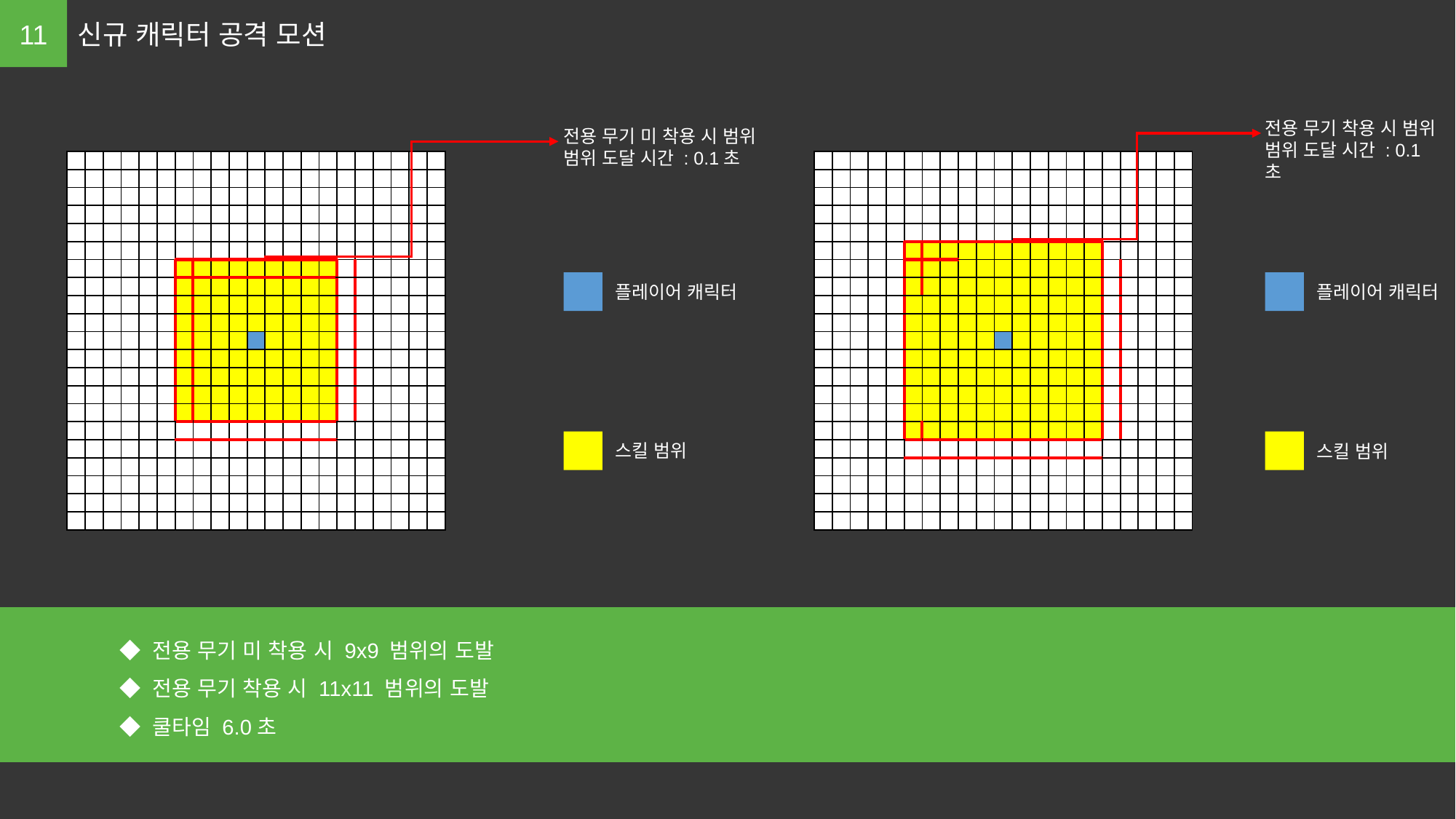

11
신규 캐릭터 공격 모션
전용 무기 착용 시 범위
범위 도달 시간 : 0.1초
전용 무기 미 착용 시 범위
범위 도달 시간 : 0.1초
|  |  |  |  |  |  |  |  |  |  |  |  |  |  |  |  |  |  |  |  |  |
| --- | --- | --- | --- | --- | --- | --- | --- | --- | --- | --- | --- | --- | --- | --- | --- | --- | --- | --- | --- | --- |
|  |  |  |  |  |  |  |  |  |  |  |  |  |  |  |  |  |  |  |  |  |
|  |  |  |  |  |  |  |  |  |  |  |  |  |  |  |  |  |  |  |  |  |
|  |  |  |  |  |  |  |  |  |  |  |  |  |  |  |  |  |  |  |  |  |
|  |  |  |  |  |  |  |  |  |  |  |  |  |  |  |  |  |  |  |  |  |
|  |  |  |  |  |  |  |  |  |  |  |  |  |  |  |  |  |  |  |  |  |
|  |  |  |  |  |  |  |  |  |  |  |  |  |  |  |  |  |  |  |  |  |
|  |  |  |  |  |  |  |  |  |  |  |  |  |  |  |  |  |  |  |  |  |
|  |  |  |  |  |  |  |  |  |  |  |  |  |  |  |  |  |  |  |  |  |
|  |  |  |  |  |  |  |  |  |  |  |  |  |  |  |  |  |  |  |  |  |
|  |  |  |  |  |  |  |  |  |  |  |  |  |  |  |  |  |  |  |  |  |
|  |  |  |  |  |  |  |  |  |  |  |  |  |  |  |  |  |  |  |  |  |
|  |  |  |  |  |  |  |  |  |  |  |  |  |  |  |  |  |  |  |  |  |
|  |  |  |  |  |  |  |  |  |  |  |  |  |  |  |  |  |  |  |  |  |
|  |  |  |  |  |  |  |  |  |  |  |  |  |  |  |  |  |  |  |  |  |
|  |  |  |  |  |  |  |  |  |  |  |  |  |  |  |  |  |  |  |  |  |
|  |  |  |  |  |  |  |  |  |  |  |  |  |  |  |  |  |  |  |  |  |
|  |  |  |  |  |  |  |  |  |  |  |  |  |  |  |  |  |  |  |  |  |
|  |  |  |  |  |  |  |  |  |  |  |  |  |  |  |  |  |  |  |  |  |
|  |  |  |  |  |  |  |  |  |  |  |  |  |  |  |  |  |  |  |  |  |
|  |  |  |  |  |  |  |  |  |  |  |  |  |  |  |  |  |  |  |  |  |
|  |  |  |  |  |  |  |  |  |  |  |  |  |  |  |  |  |  |  |  |  |
| --- | --- | --- | --- | --- | --- | --- | --- | --- | --- | --- | --- | --- | --- | --- | --- | --- | --- | --- | --- | --- |
|  |  |  |  |  |  |  |  |  |  |  |  |  |  |  |  |  |  |  |  |  |
|  |  |  |  |  |  |  |  |  |  |  |  |  |  |  |  |  |  |  |  |  |
|  |  |  |  |  |  |  |  |  |  |  |  |  |  |  |  |  |  |  |  |  |
|  |  |  |  |  |  |  |  |  |  |  |  |  |  |  |  |  |  |  |  |  |
|  |  |  |  |  |  |  |  |  |  |  |  |  |  |  |  |  |  |  |  |  |
|  |  |  |  |  |  |  |  |  |  |  |  |  |  |  |  |  |  |  |  |  |
|  |  |  |  |  |  |  |  |  |  |  |  |  |  |  |  |  |  |  |  |  |
|  |  |  |  |  |  |  |  |  |  |  |  |  |  |  |  |  |  |  |  |  |
|  |  |  |  |  |  |  |  |  |  |  |  |  |  |  |  |  |  |  |  |  |
|  |  |  |  |  |  |  |  |  |  |  |  |  |  |  |  |  |  |  |  |  |
|  |  |  |  |  |  |  |  |  |  |  |  |  |  |  |  |  |  |  |  |  |
|  |  |  |  |  |  |  |  |  |  |  |  |  |  |  |  |  |  |  |  |  |
|  |  |  |  |  |  |  |  |  |  |  |  |  |  |  |  |  |  |  |  |  |
|  |  |  |  |  |  |  |  |  |  |  |  |  |  |  |  |  |  |  |  |  |
|  |  |  |  |  |  |  |  |  |  |  |  |  |  |  |  |  |  |  |  |  |
|  |  |  |  |  |  |  |  |  |  |  |  |  |  |  |  |  |  |  |  |  |
|  |  |  |  |  |  |  |  |  |  |  |  |  |  |  |  |  |  |  |  |  |
|  |  |  |  |  |  |  |  |  |  |  |  |  |  |  |  |  |  |  |  |  |
|  |  |  |  |  |  |  |  |  |  |  |  |  |  |  |  |  |  |  |  |  |
|  |  |  |  |  |  |  |  |  |  |  |  |  |  |  |  |  |  |  |  |  |

플레이어 캐릭터
플레이어 캐릭터

스킬 범위
스킬 범위
	◆ 전용 무기 미 착용 시 9x9 범위의 도발
	◆ 전용 무기 착용 시 11x11 범위의 도발
	◆ 쿨타임 6.0초